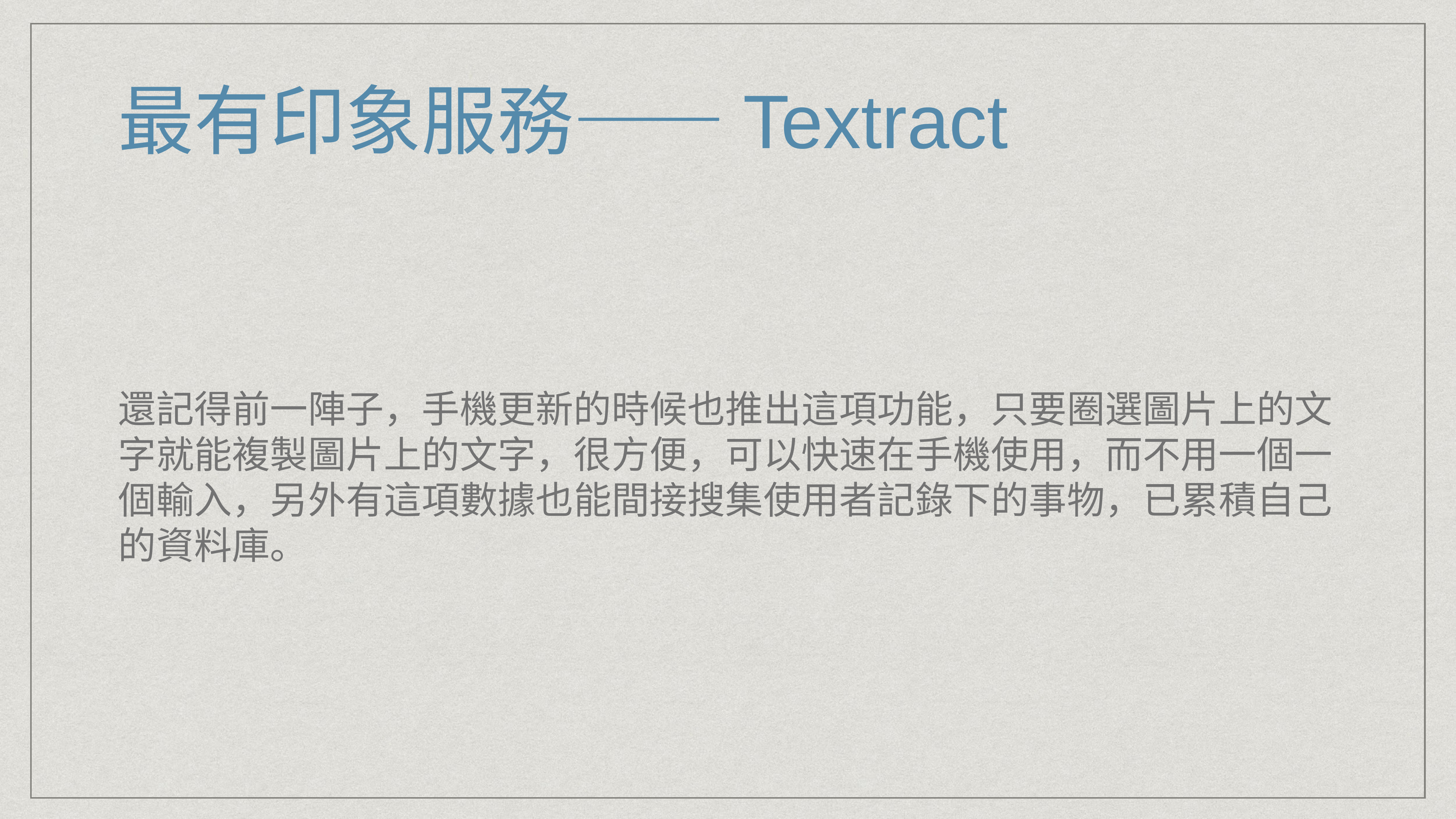

# 最有印象服務——Textract
還記得前一陣子，手機更新的時候也推出這項功能，只要圈選圖片上的文字就能複製圖片上的文字，很方便，可以快速在手機使用，而不用一個一個輸入，另外有這項數據也能間接搜集使用者記錄下的事物，已累積自己的資料庫。